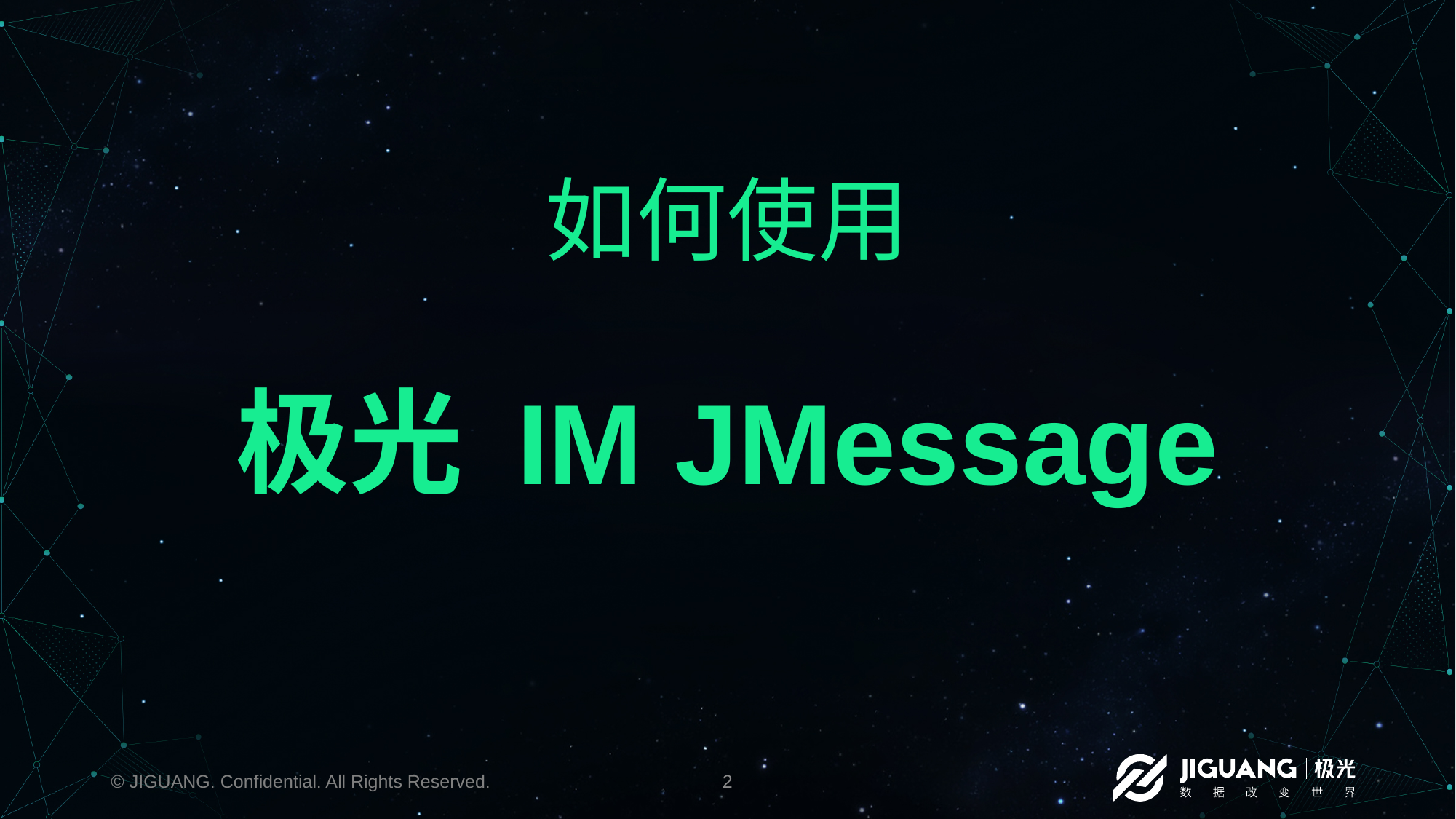

如何使用

极光 IM JMessage
© JIGUANG. Confidential. All Rights Reserved.
2